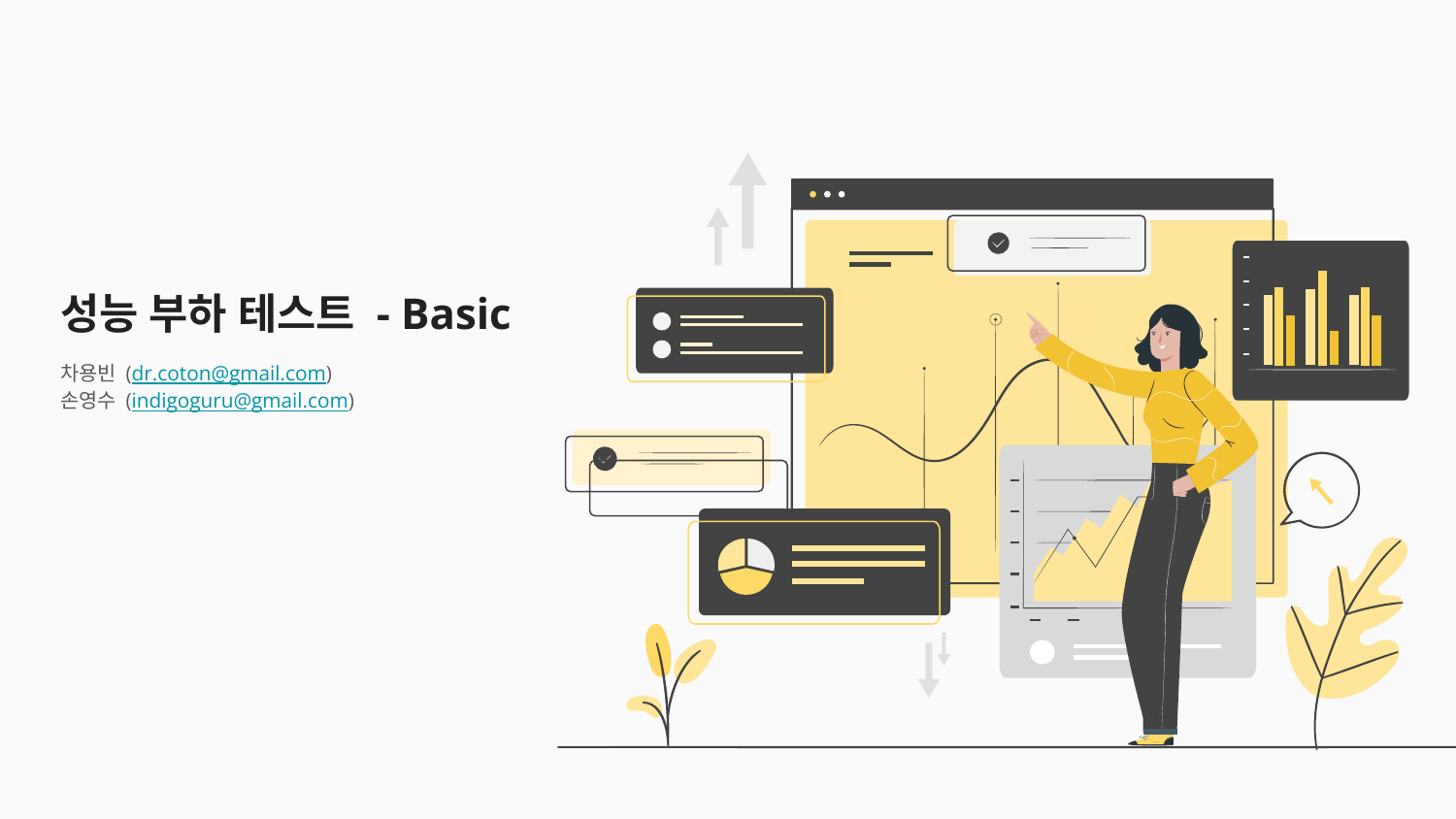

# 성능 부하 테스트 - Basic

차용빈 (dr.coton@gmail.com)
손영수 (indigoguru@gmail.com)